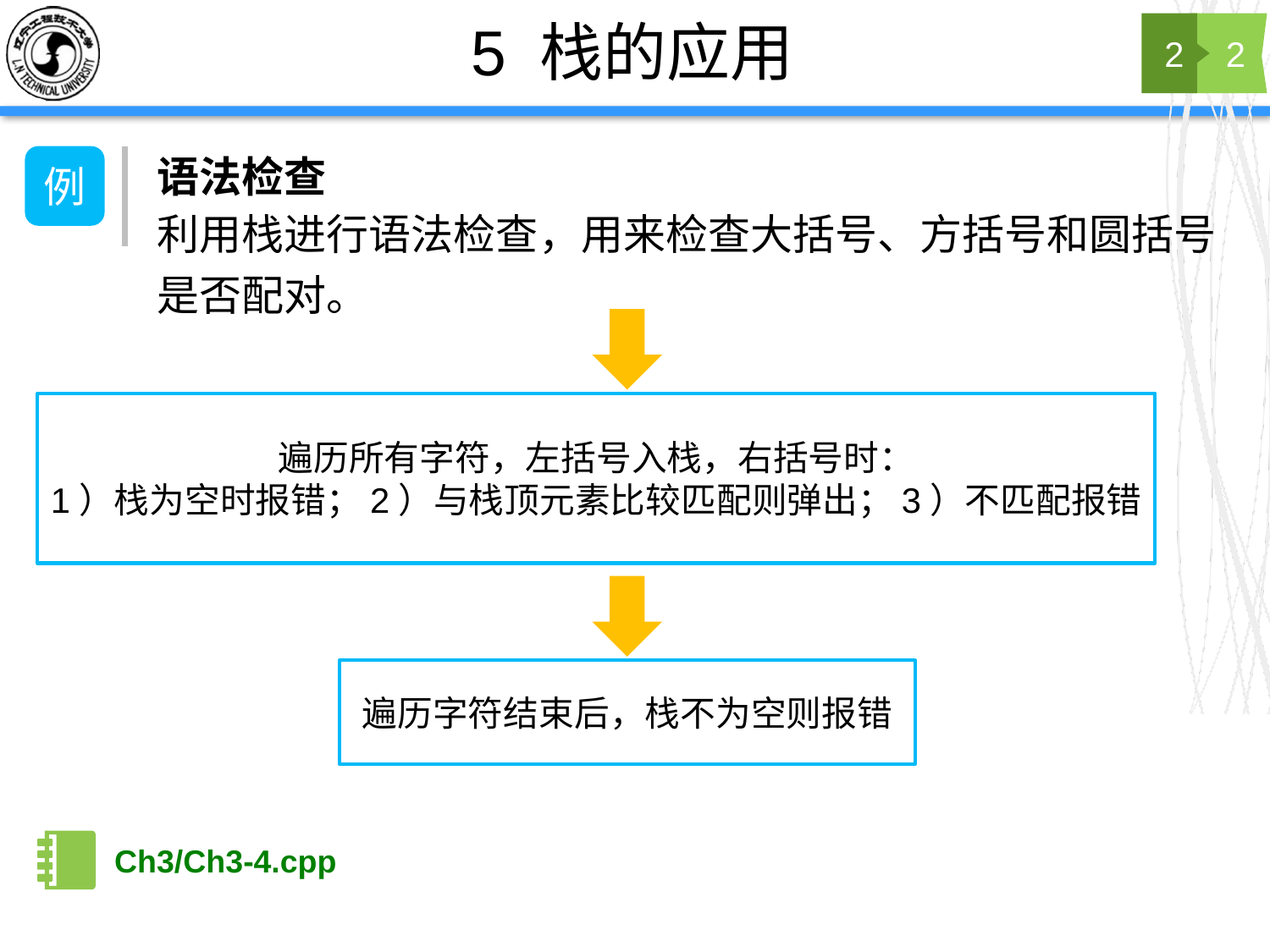

# 5 栈的应用
2
2
语法检查
例
利用栈进行语法检查，用来检查大括号、方括号和圆括号是否配对。

遍历所有字符，左括号入栈，右括号时：
1）栈为空时报错；2）与栈顶元素比较匹配则弹出；3）不匹配报错

遍历字符结束后，栈不为空则报错

Ch3/Ch3-4.cpp